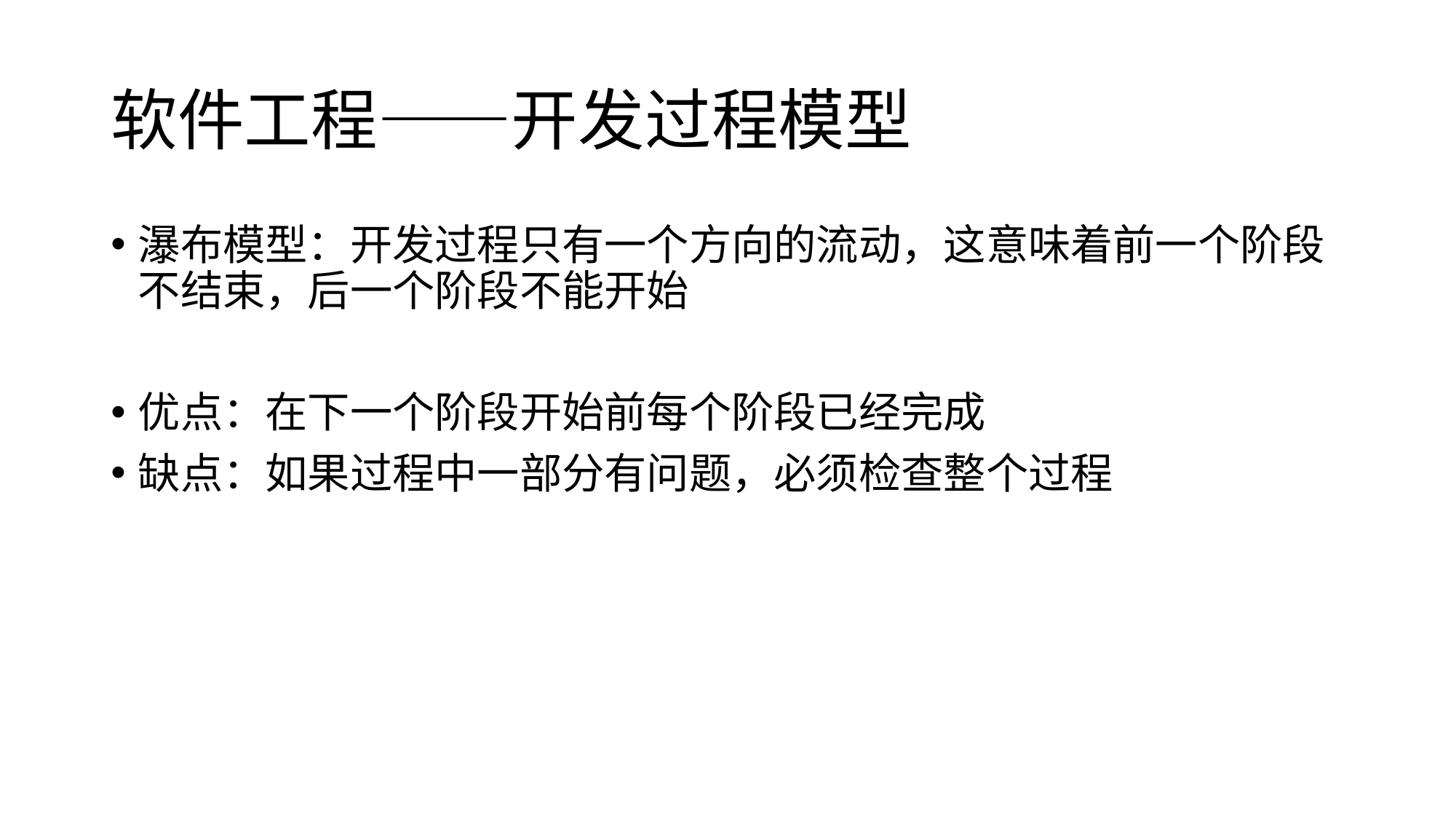

# 软件工程——开发过程模型
瀑布模型：开发过程只有一个方向的流动，这意味着前一个阶段不结束，后一个阶段不能开始

优点：在下一个阶段开始前每个阶段已经完成
缺点：如果过程中一部分有问题，必须检查整个过程